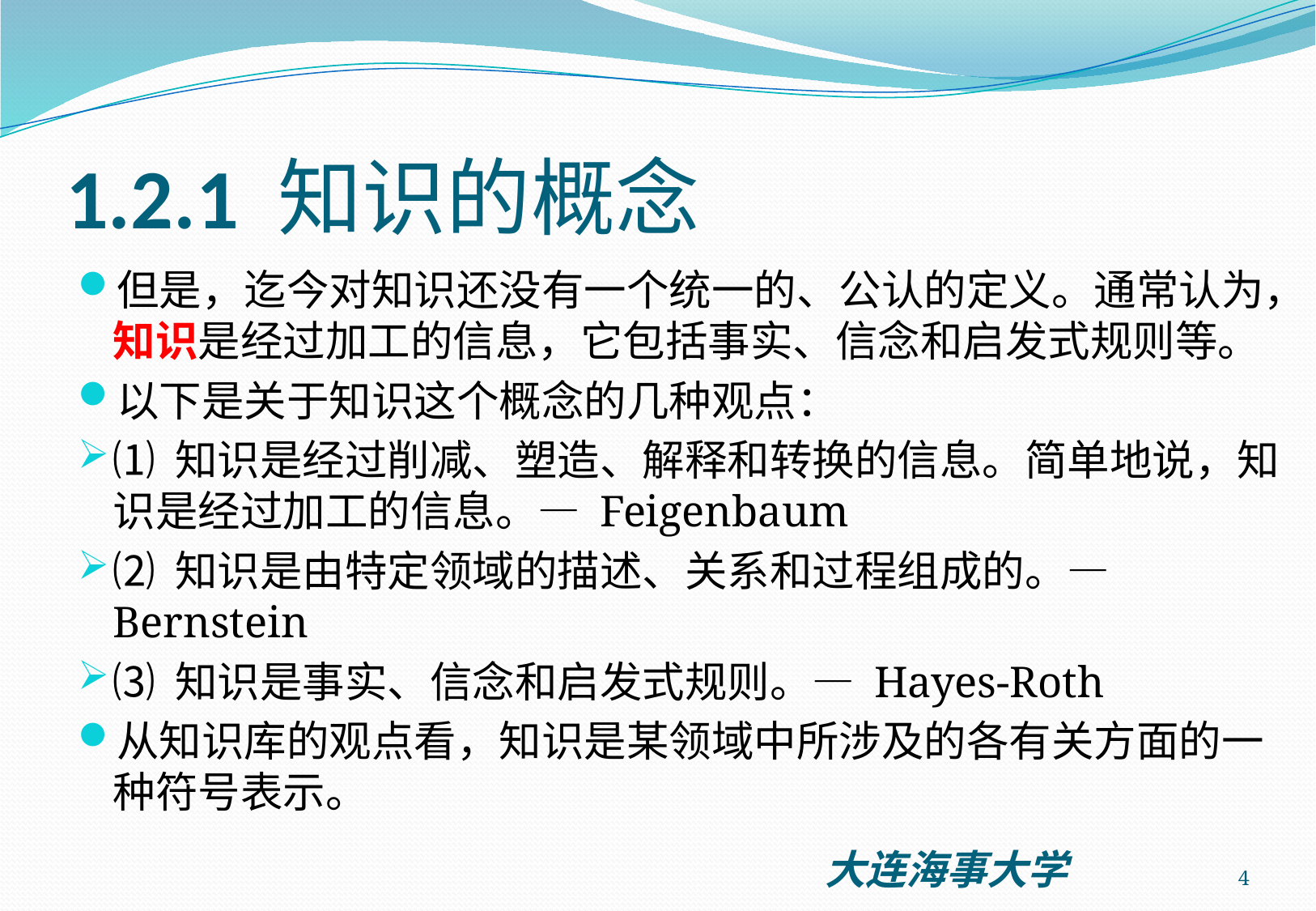

# 1.2.1 知识的概念
但是，迄今对知识还没有一个统一的、公认的定义。通常认为，知识是经过加工的信息，它包括事实、信念和启发式规则等。
以下是关于知识这个概念的几种观点：
⑴ 知识是经过削减、塑造、解释和转换的信息。简单地说，知识是经过加工的信息。— Feigenbaum
⑵ 知识是由特定领域的描述、关系和过程组成的。— Bernstein
⑶ 知识是事实、信念和启发式规则。— Hayes-Roth
从知识库的观点看，知识是某领域中所涉及的各有关方面的一种符号表示。

4